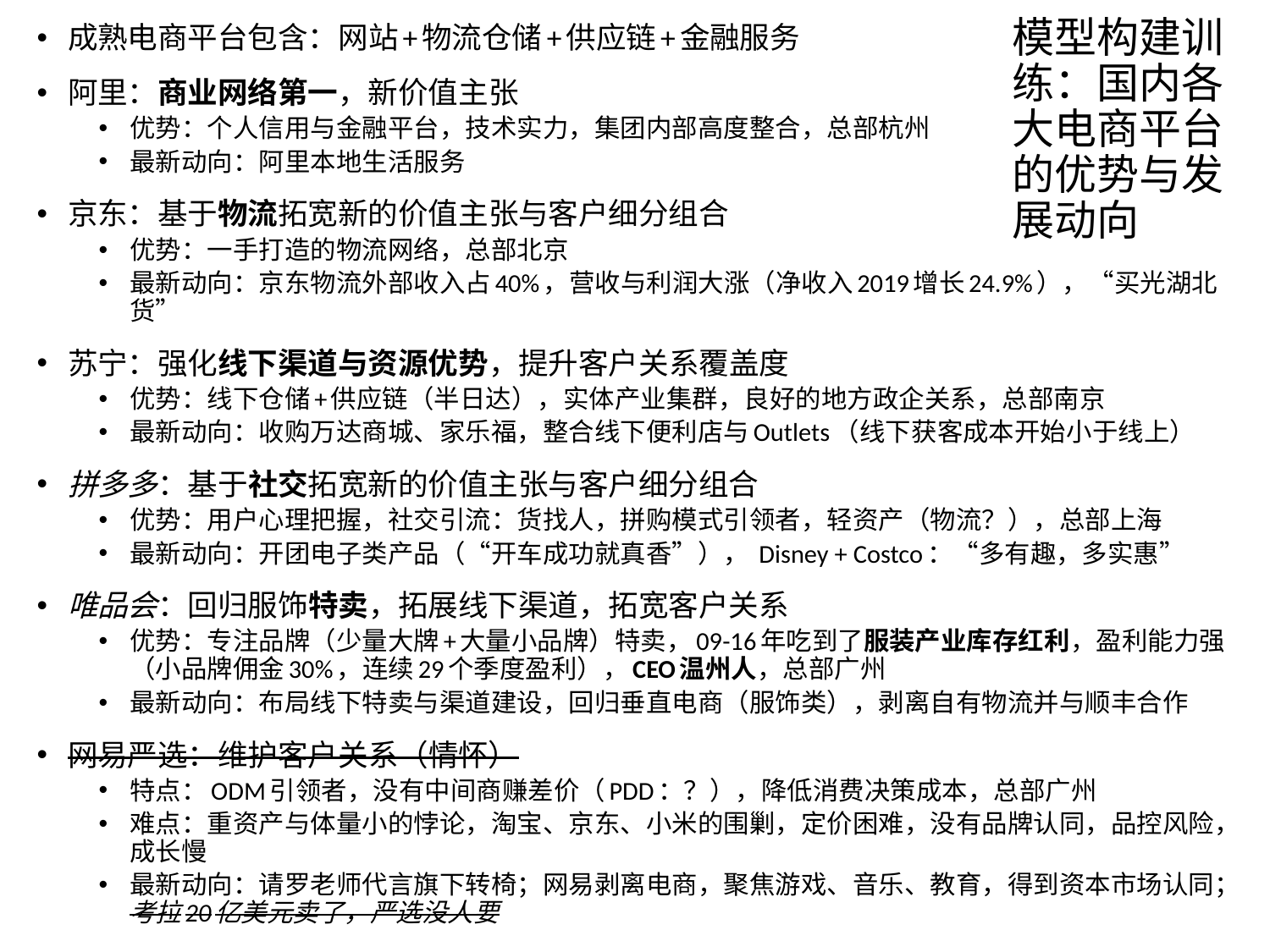

成熟电商平台包含：网站+物流仓储+供应链+金融服务

阿里：商业网络第一，新价值主张
优势：个人信用与金融平台，技术实力，集团内部高度整合，总部杭州
最新动向：阿里本地生活服务

京东：基于物流拓宽新的价值主张与客户细分组合
优势：一手打造的物流网络，总部北京
最新动向：京东物流外部收入占40%，营收与利润大涨（净收入2019增长24.9%），“买光湖北货”

苏宁：强化线下渠道与资源优势，提升客户关系覆盖度
优势：线下仓储+供应链（半日达），实体产业集群，良好的地方政企关系，总部南京
最新动向：收购万达商城、家乐福，整合线下便利店与Outlets（线下获客成本开始小于线上）

拼多多：基于社交拓宽新的价值主张与客户细分组合
优势：用户心理把握，社交引流：货找人，拼购模式引领者，轻资产（物流？），总部上海
最新动向：开团电子类产品（“开车成功就真香”）， Disney + Costco：“多有趣，多实惠”

唯品会：回归服饰特卖，拓展线下渠道，拓宽客户关系
优势：专注品牌（少量大牌+大量小品牌）特卖，09-16年吃到了服装产业库存红利，盈利能力强（小品牌佣金30%，连续29个季度盈利），CEO温州人，总部广州
最新动向：布局线下特卖与渠道建设，回归垂直电商（服饰类），剥离自有物流并与顺丰合作

网易严选：维护客户关系（情怀）
特点：ODM引领者，没有中间商赚差价（PDD：？），降低消费决策成本，总部广州
难点：重资产与体量小的悖论，淘宝、京东、小米的围剿，定价困难，没有品牌认同，品控风险，成长慢
最新动向：请罗老师代言旗下转椅；网易剥离电商，聚焦游戏、音乐、教育，得到资本市场认同；考拉20亿美元卖了，严选没人要
# 模型构建训练：国内各大电商平台的优势与发展动向